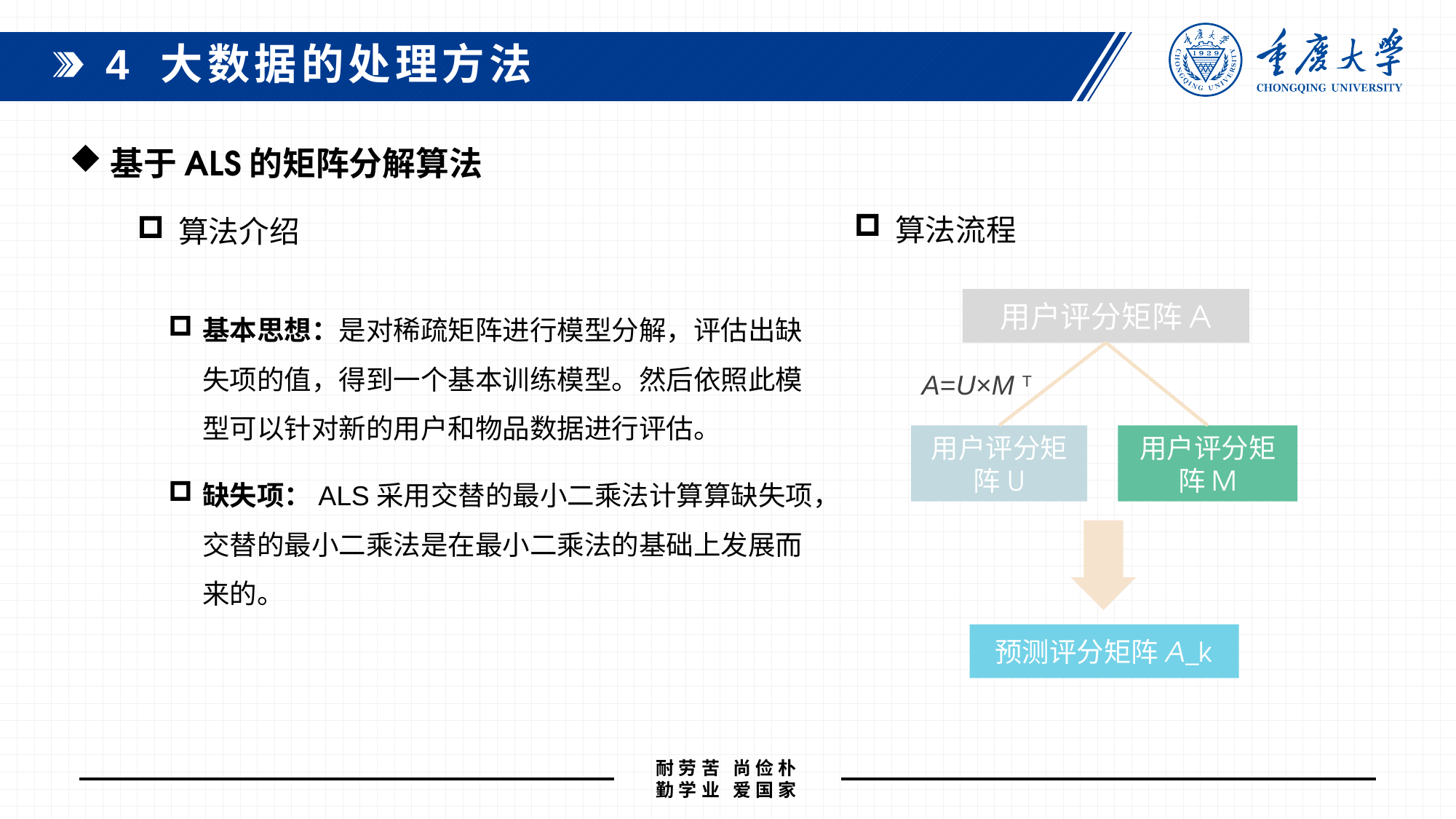

4 大数据的处理方法
基于ALS的矩阵分解算法
算法流程
算法介绍
用户评分矩阵A
基本思想：是对稀疏矩阵进行模型分解，评估出缺失项的值，得到一个基本训练模型。然后依照此模型可以针对新的用户和物品数据进行评估。

缺失项：ALS采用交替的最小二乘法计算算缺失项，交替的最小二乘法是在最小二乘法的基础上发展而来的。
A=U×M T
用户评分矩阵M
用户评分矩阵U

  预测评分矩阵A_k